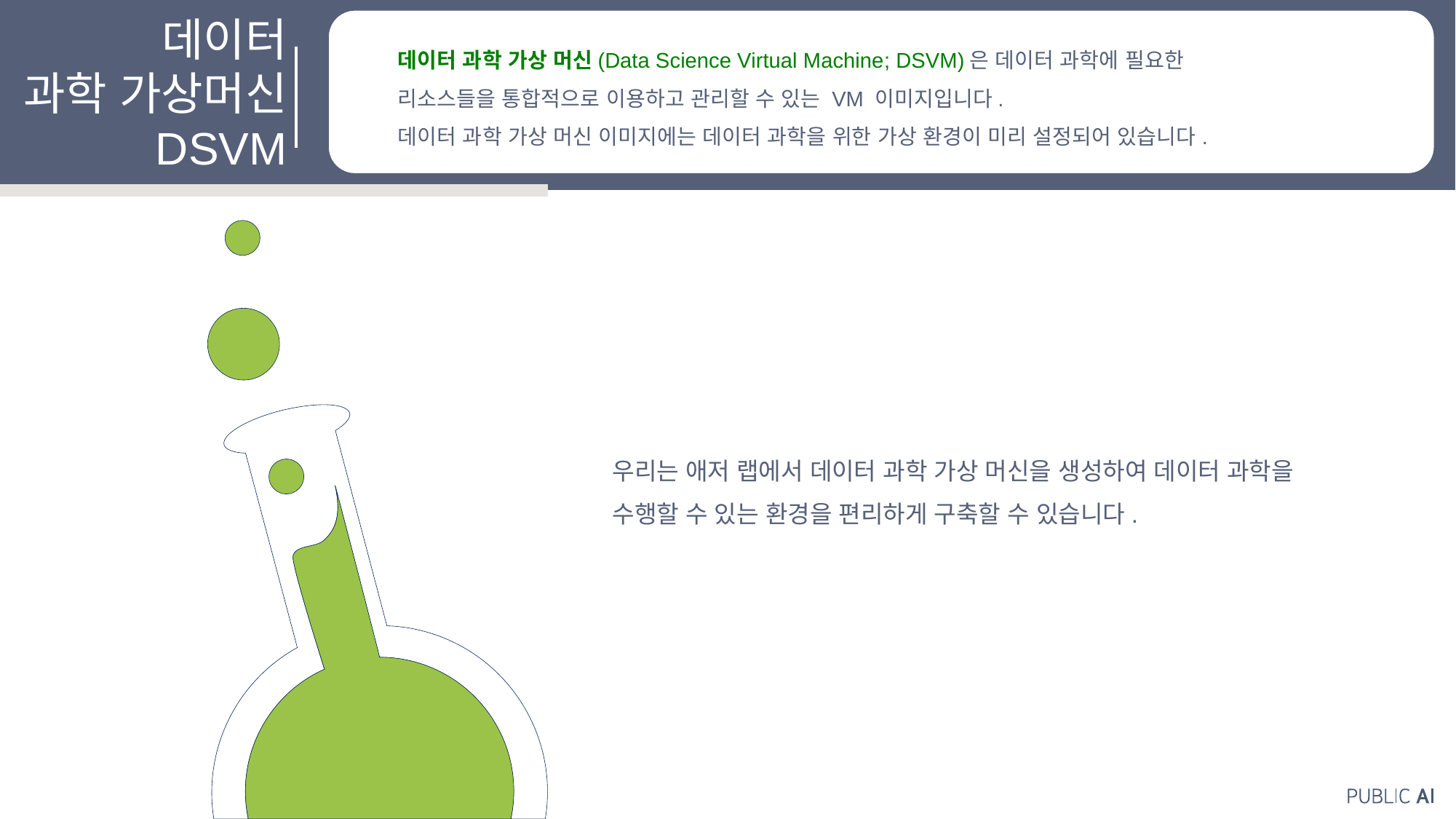

데이터
과학 가상머신
DSVM
데이터 과학 가상 머신(Data Science Virtual Machine; DSVM)은 데이터 과학에 필요한
리소스들을 통합적으로 이용하고 관리할 수 있는 VM 이미지입니다.
데이터 과학 가상 머신 이미지에는 데이터 과학을 위한 가상 환경이 미리 설정되어 있습니다.

우리는 애저 랩에서 데이터 과학 가상 머신을 생성하여 데이터 과학을
수행할 수 있는 환경을 편리하게 구축할 수 있습니다.